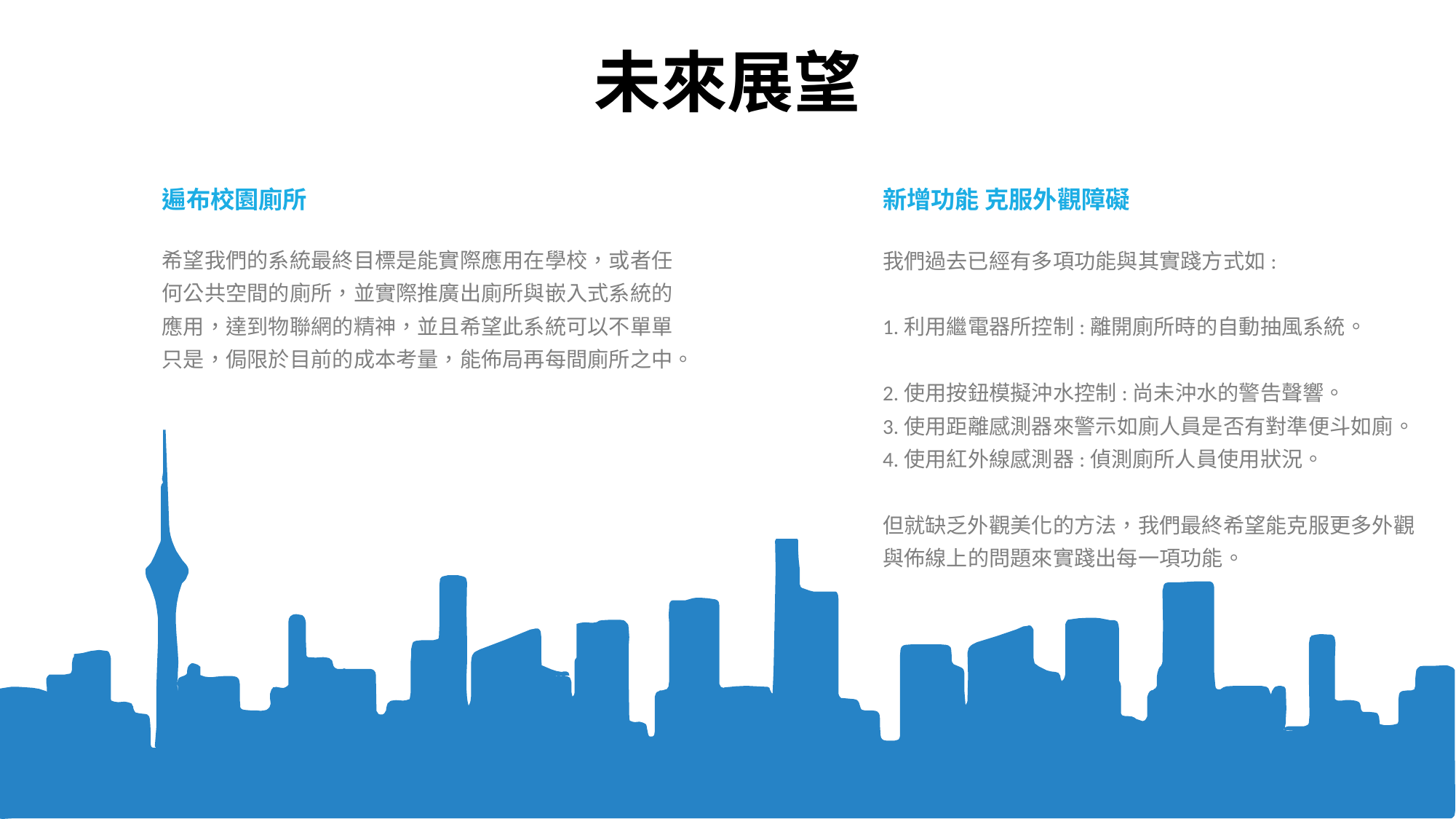

未來展望
遍布校園廁所
新增功能 克服外觀障礙
希望我們的系統最終目標是能實際應用在學校，或者任何公共空間的廁所，並實際推廣出廁所與嵌入式系統的應用，達到物聯網的精神，並且希望此系統可以不單單只是，侷限於目前的成本考量，能佈局再每間廁所之中。
我們過去已經有多項功能與其實踐方式如:

1.利用繼電器所控制:離開廁所時的自動抽風系統。
2.使用按鈕模擬沖水控制:尚未沖水的警告聲響。
3.使用距離感測器來警示如廁人員是否有對準便斗如廁。
4.使用紅外線感測器:偵測廁所人員使用狀況。

但就缺乏外觀美化的方法，我們最終希望能克服更多外觀
與佈線上的問題來實踐出每一項功能。